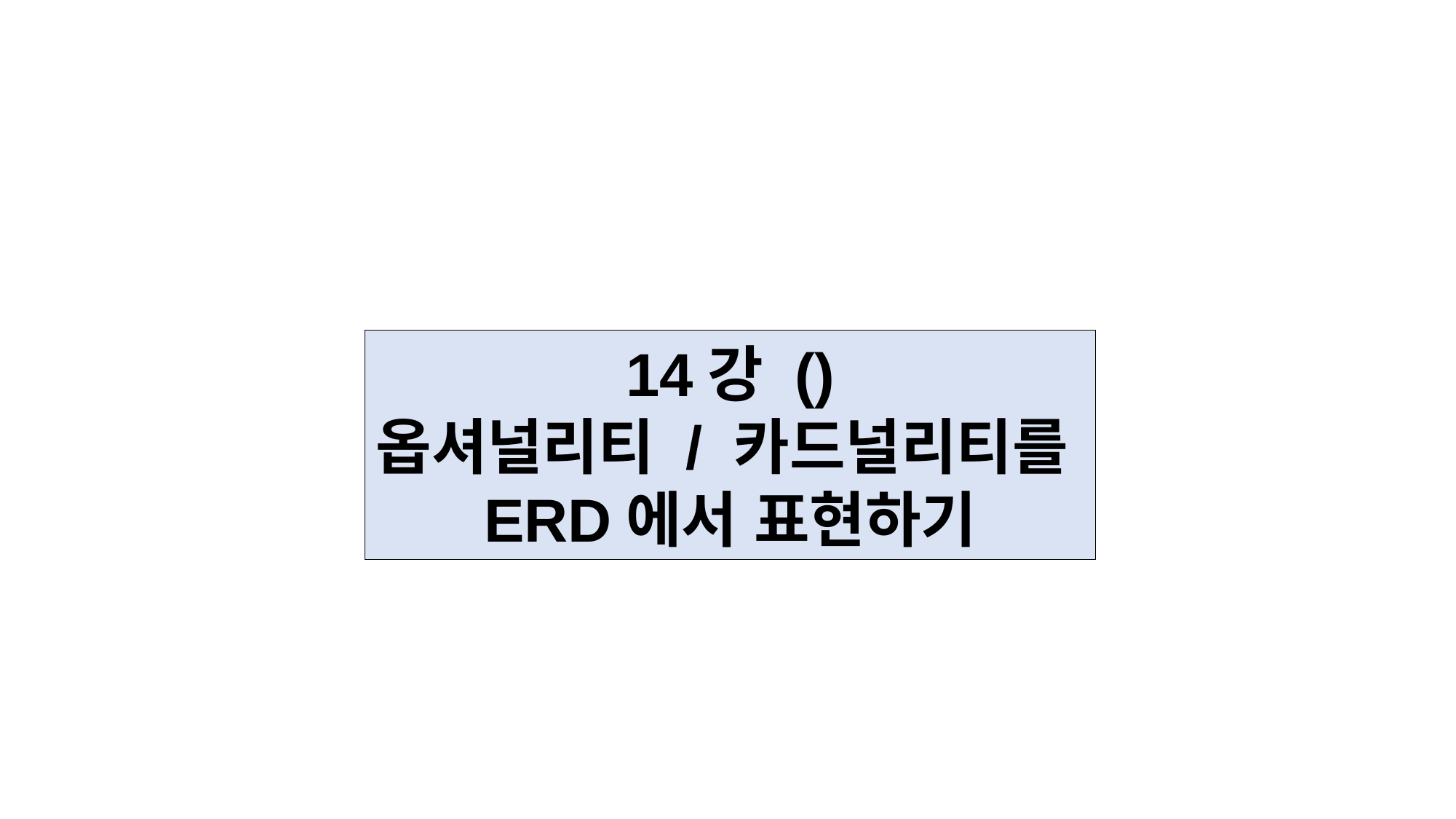

14강 ()
옵셔널리티 / 카드널리티를
ERD에서 표현하기